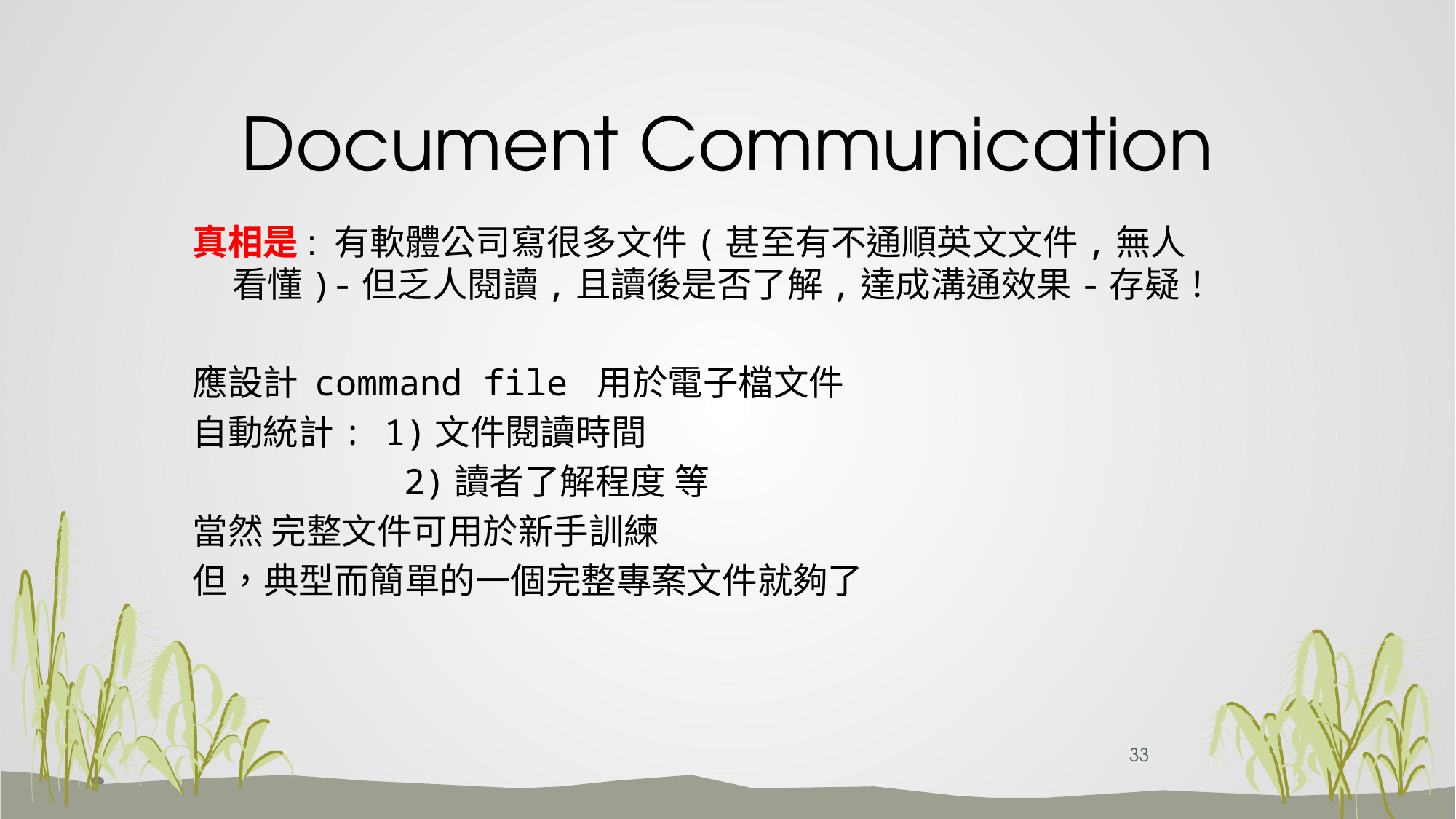

# Document Communication
真相是: 有軟體公司寫很多文件(甚至有不通順英文文件,無人看懂)-但乏人閱讀,且讀後是否了解,達成溝通效果-存疑！

應設計 command file 用於電子檔文件
自動統計: 1)文件閱讀時間
          2)讀者了解程度 等
當然 完整文件可用於新手訓練
但，典型而簡單的一個完整專案文件就夠了
33